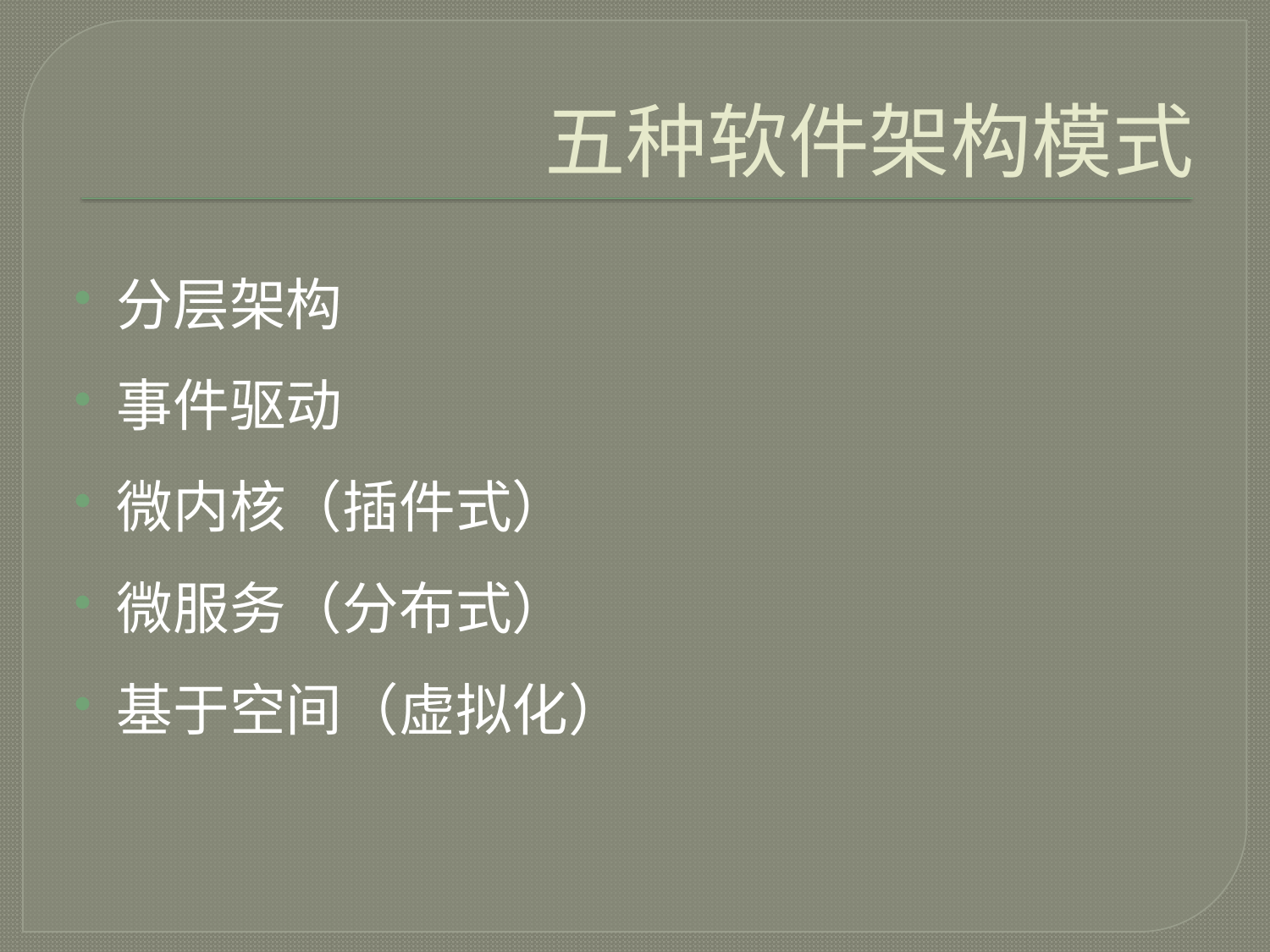

# 五种软件架构模式
分层架构
事件驱动
微内核（插件式）
微服务（分布式）
基于空间（虚拟化）